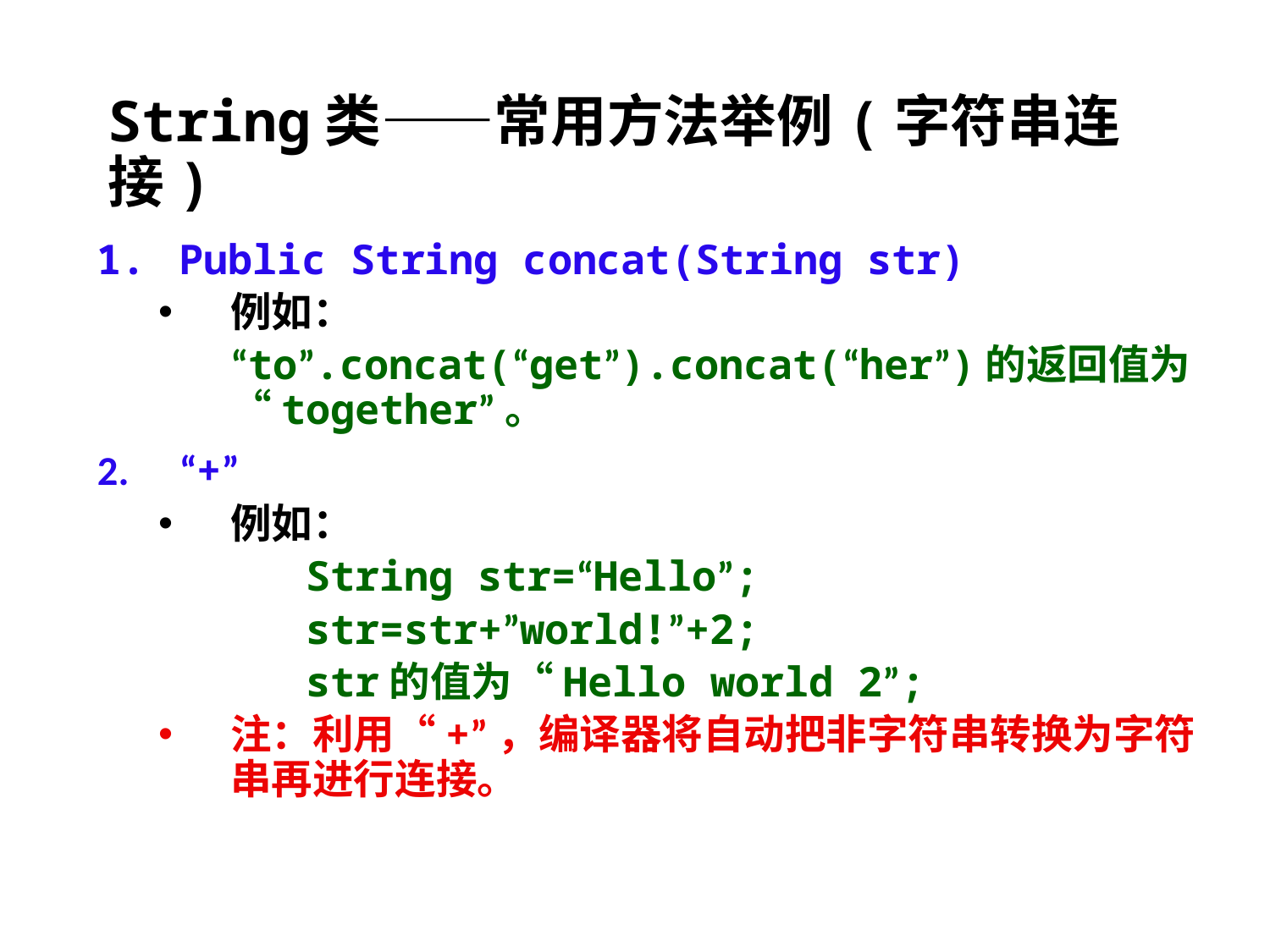

# String类——常用方法举例(字符串连接)
Public String concat(String str)
例如：
	“to”.concat(“get”).concat(“her”)的返回值为“together”。
“+”
例如：
      String str=“Hello”;
      str=str+”world!”+2;
      str的值为“Hello world 2”;
注：利用“+”，编译器将自动把非字符串转换为字符串再进行连接。